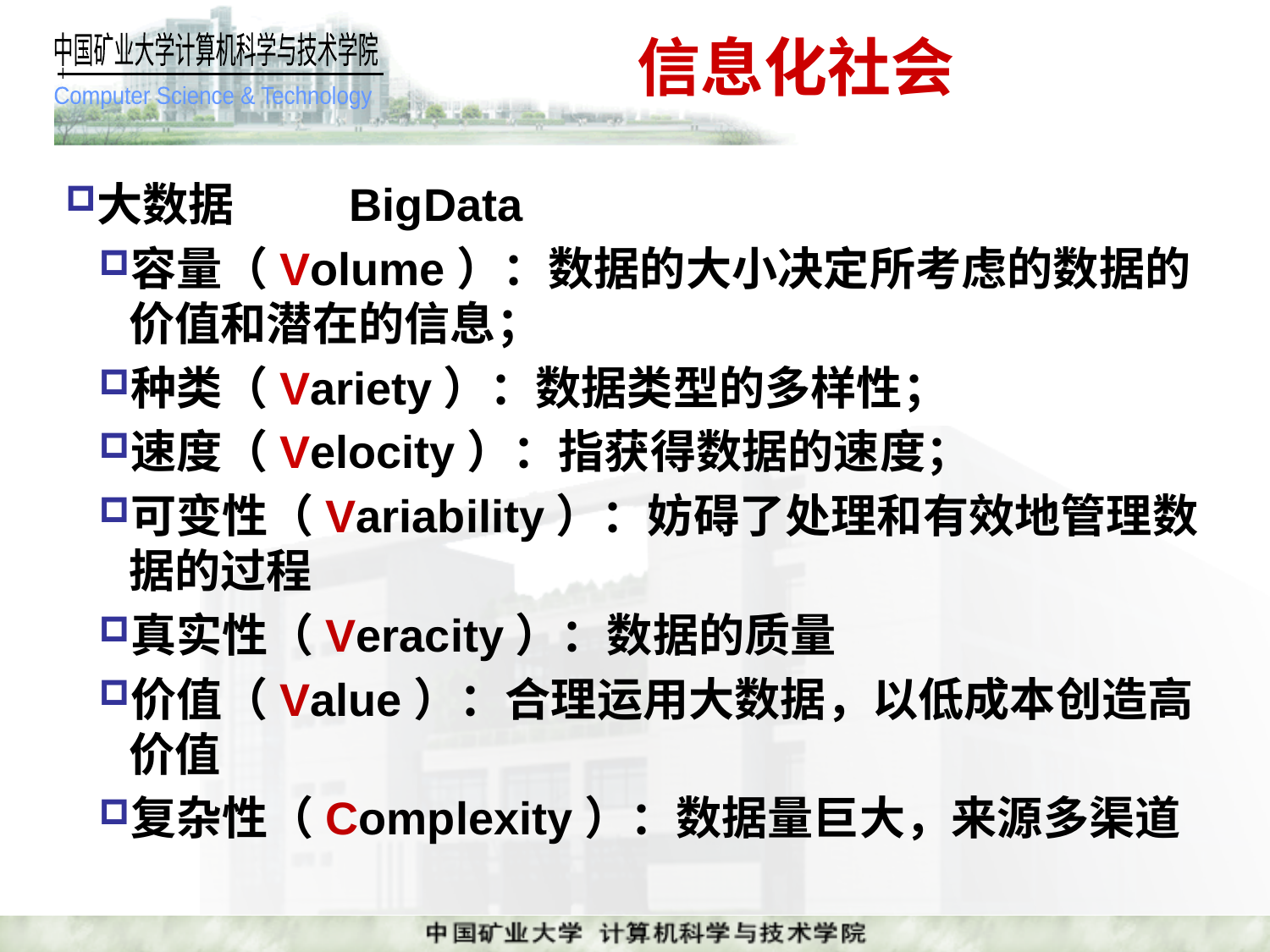

# 信息化社会
大数据	BigData
容量（Volume）：数据的大小决定所考虑的数据的价值和潜在的信息；
种类（Variety）：数据类型的多样性；
速度（Velocity）：指获得数据的速度；
可变性（Variability）：妨碍了处理和有效地管理数据的过程
真实性（Veracity）：数据的质量
价值（Value）：合理运用大数据，以低成本创造高价值
复杂性（Complexity）：数据量巨大，来源多渠道